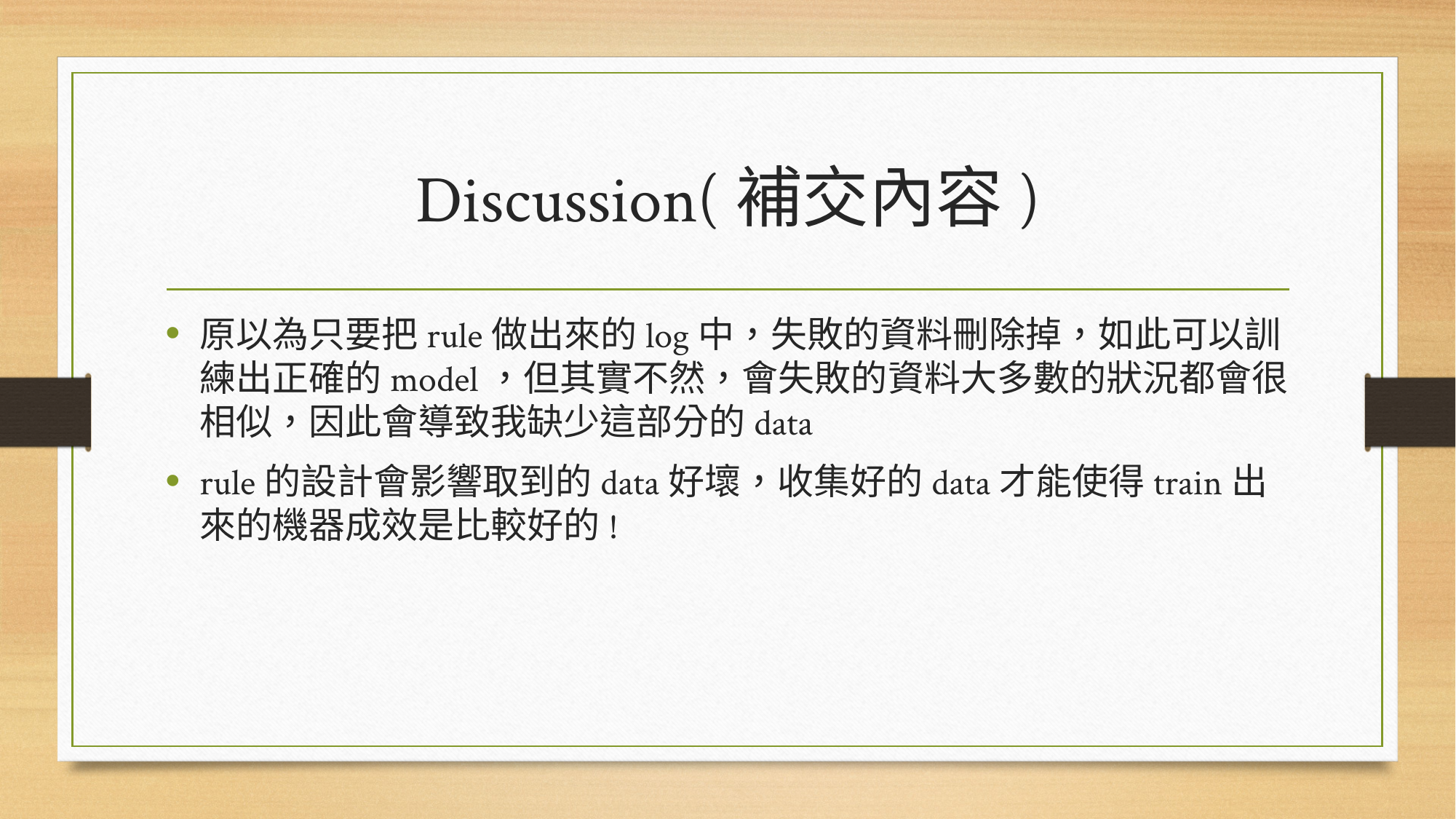

# Discussion(補交內容)
原以為只要把rule做出來的log中，失敗的資料刪除掉，如此可以訓練出正確的model，但其實不然，會失敗的資料大多數的狀況都會很相似，因此會導致我缺少這部分的data
rule的設計會影響取到的data好壞，收集好的data才能使得train出來的機器成效是比較好的!